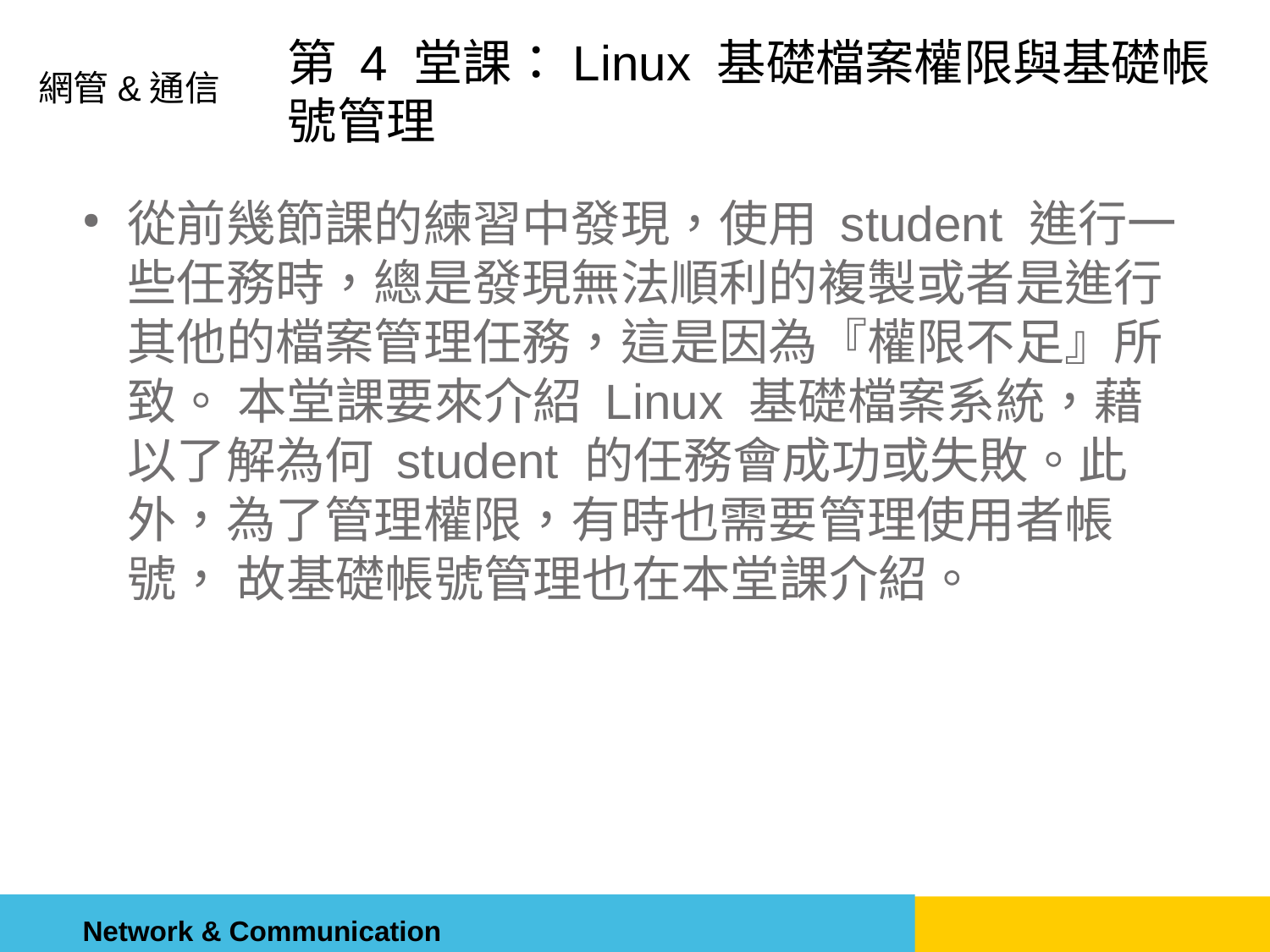

從前幾節課的練習中發現，使用 student 進行一些任務時，總是發現無法順利的複製或者是進行其他的檔案管理任務，這是因為『權限不足』所致。 本堂課要來介紹 Linux 基礎檔案系統，藉以了解為何 student 的任務會成功或失敗。此外，為了管理權限，有時也需要管理使用者帳號， 故基礎帳號管理也在本堂課介紹。
第 4 堂課：Linux 基礎檔案權限與基礎帳號管理